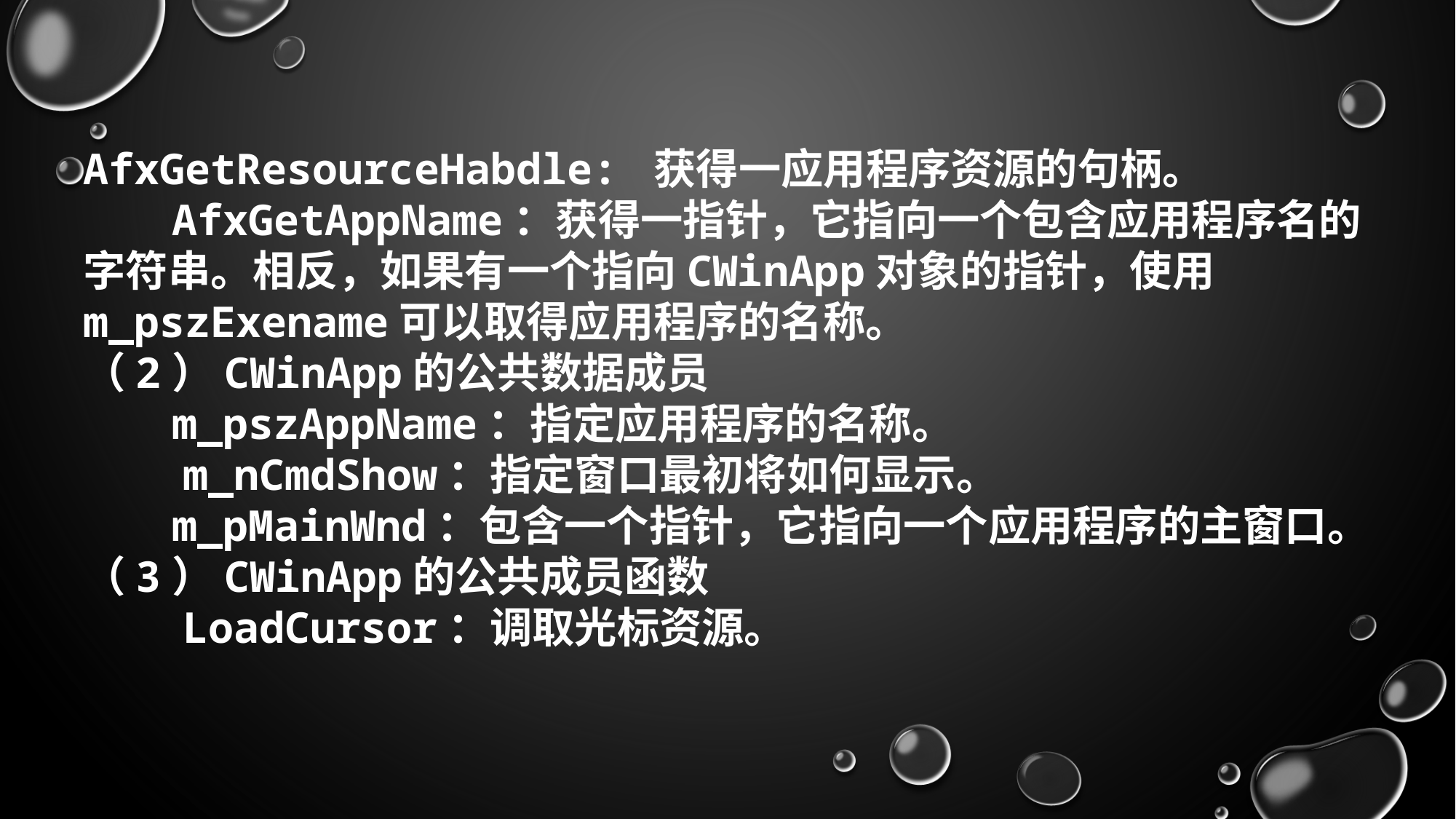

AfxGetResourceHabdle: 获得一应用程序资源的句柄。
       AfxGetAppName：获得一指针，它指向一个包含应用程序名的字符串。相反，如果有一个指向CWinApp对象的指针，使用m_pszExename可以取得应用程序的名称。
（2）CWinApp的公共数据成员
       m_pszAppName：指定应用程序的名称。
        m_nCmdShow：指定窗口最初将如何显示。
       m_pMainWnd：包含一个指针，它指向一个应用程序的主窗口。
（3）CWinApp的公共成员函数
        LoadCursor：调取光标资源。

28